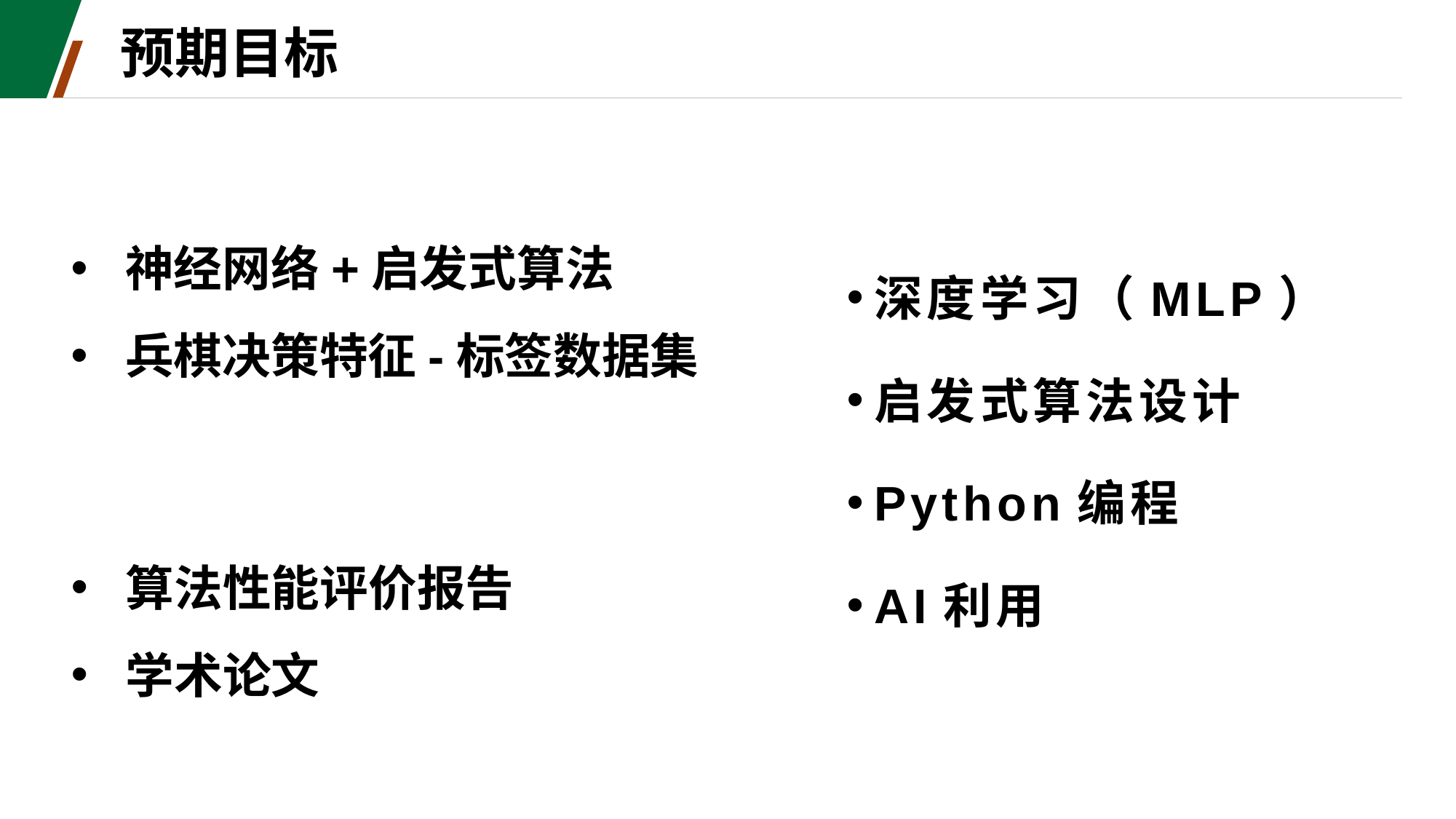

# 预期目标
神经网络+启发式算法
兵棋决策特征-标签数据集
深度学习（MLP）
启发式算法设计
Python编程
AI利用
算法性能评价报告
学术论文